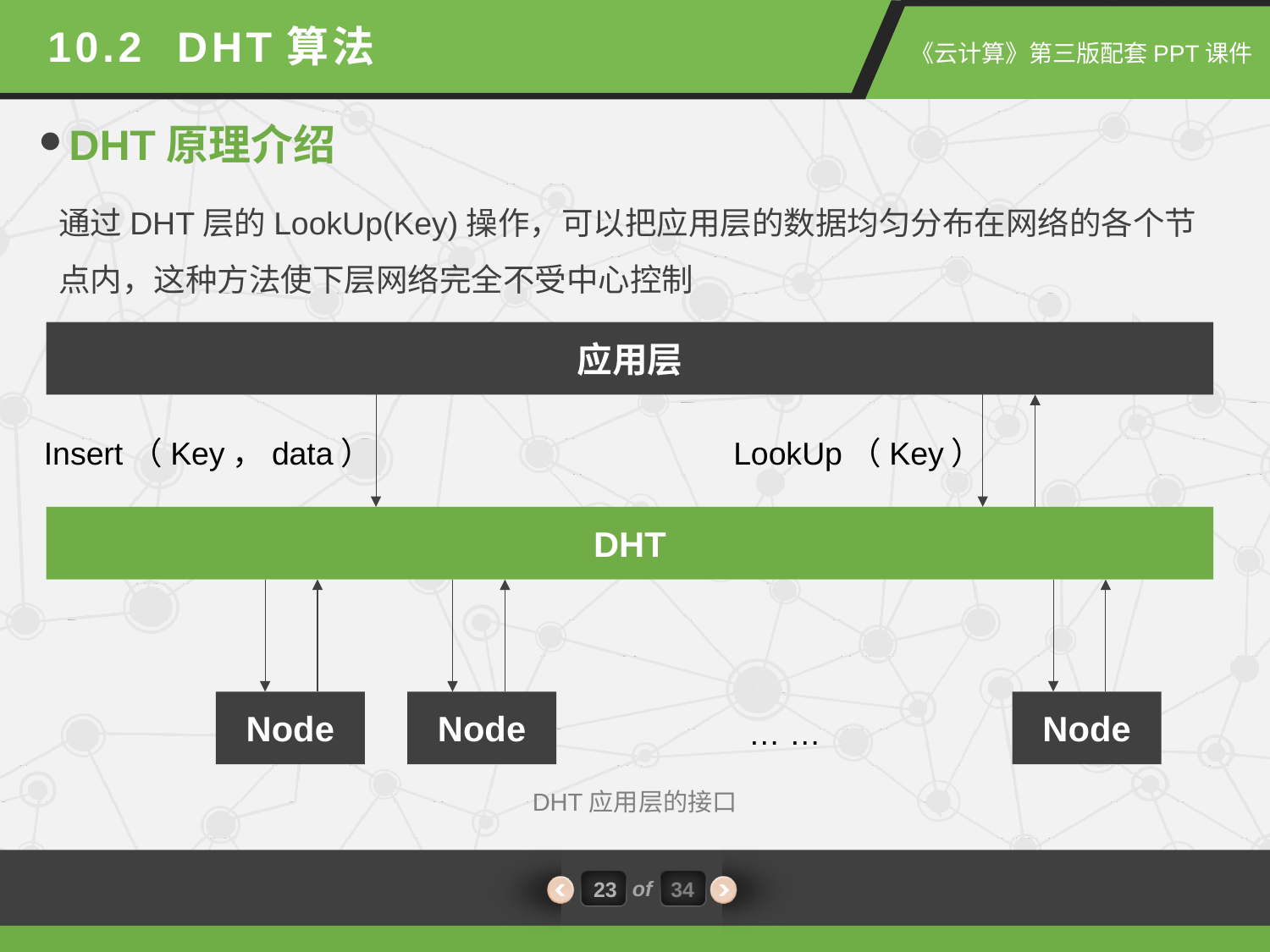

10.2  DHT算法
DHT原理介绍

通过DHT层的LookUp(Key)操作，可以把应用层的数据均匀分布在网络的各个节点内，这种方法使下层网络完全不受中心控制
应用层
Insert（Key，data）
LookUp（Key）
DHT
Node
Node
Node
… …
DHT应用层的接口
23